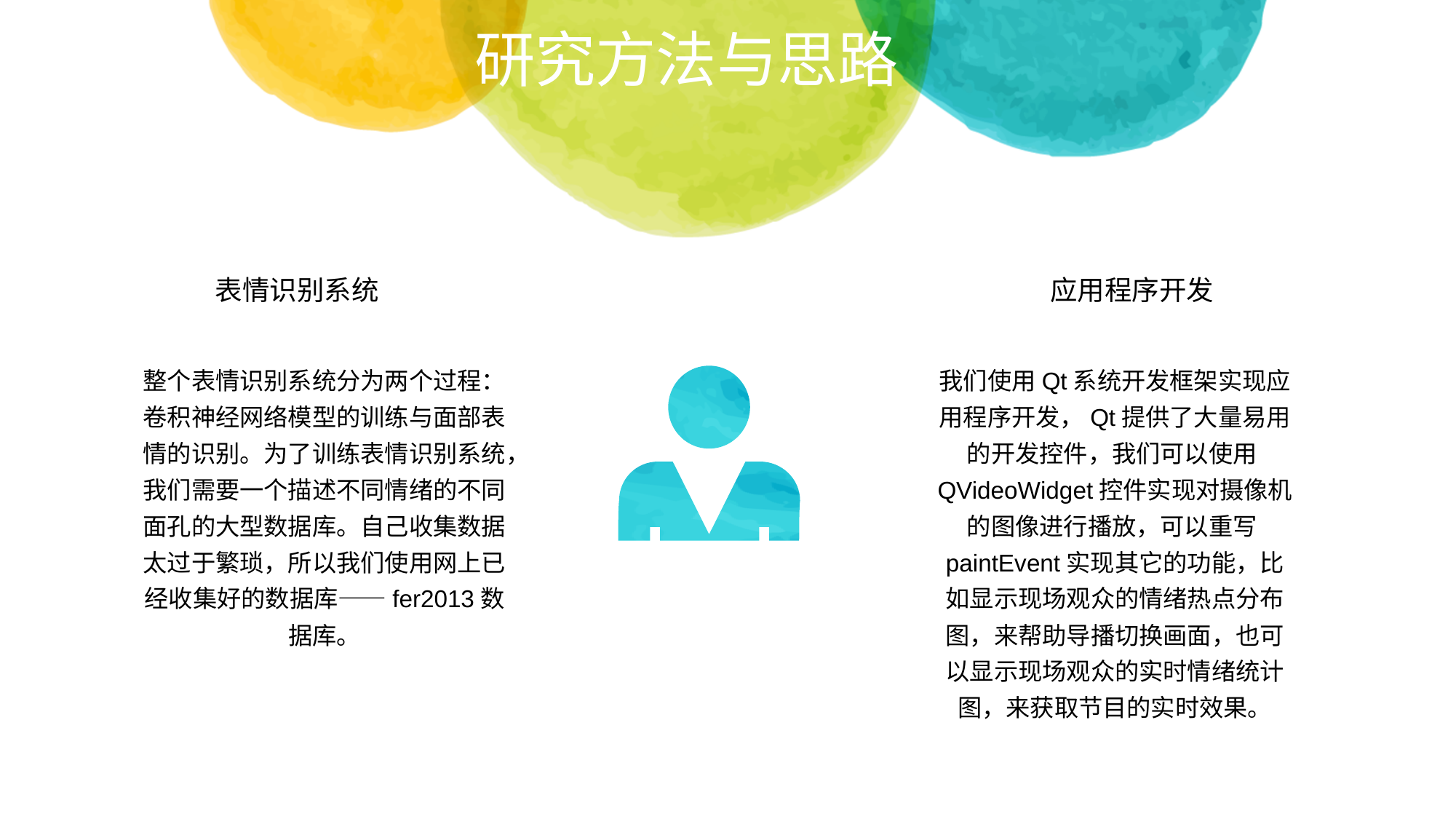

研究方法与思路
表情识别系统
应用程序开发
整个表情识别系统分为两个过程：卷积神经网络模型的训练与面部表情的识别。为了训练表情识别系统，我们需要一个描述不同情绪的不同面孔的大型数据库。自己收集数据太过于繁琐，所以我们使用网上已经收集好的数据库——fer2013数据库。
我们使用Qt系统开发框架实现应用程序开发，Qt提供了大量易用的开发控件，我们可以使用QVideoWidget控件实现对摄像机的图像进行播放，可以重写paintEvent实现其它的功能，比如显示现场观众的情绪热点分布图，来帮助导播切换画面，也可以显示现场观众的实时情绪统计图，来获取节目的实时效果。